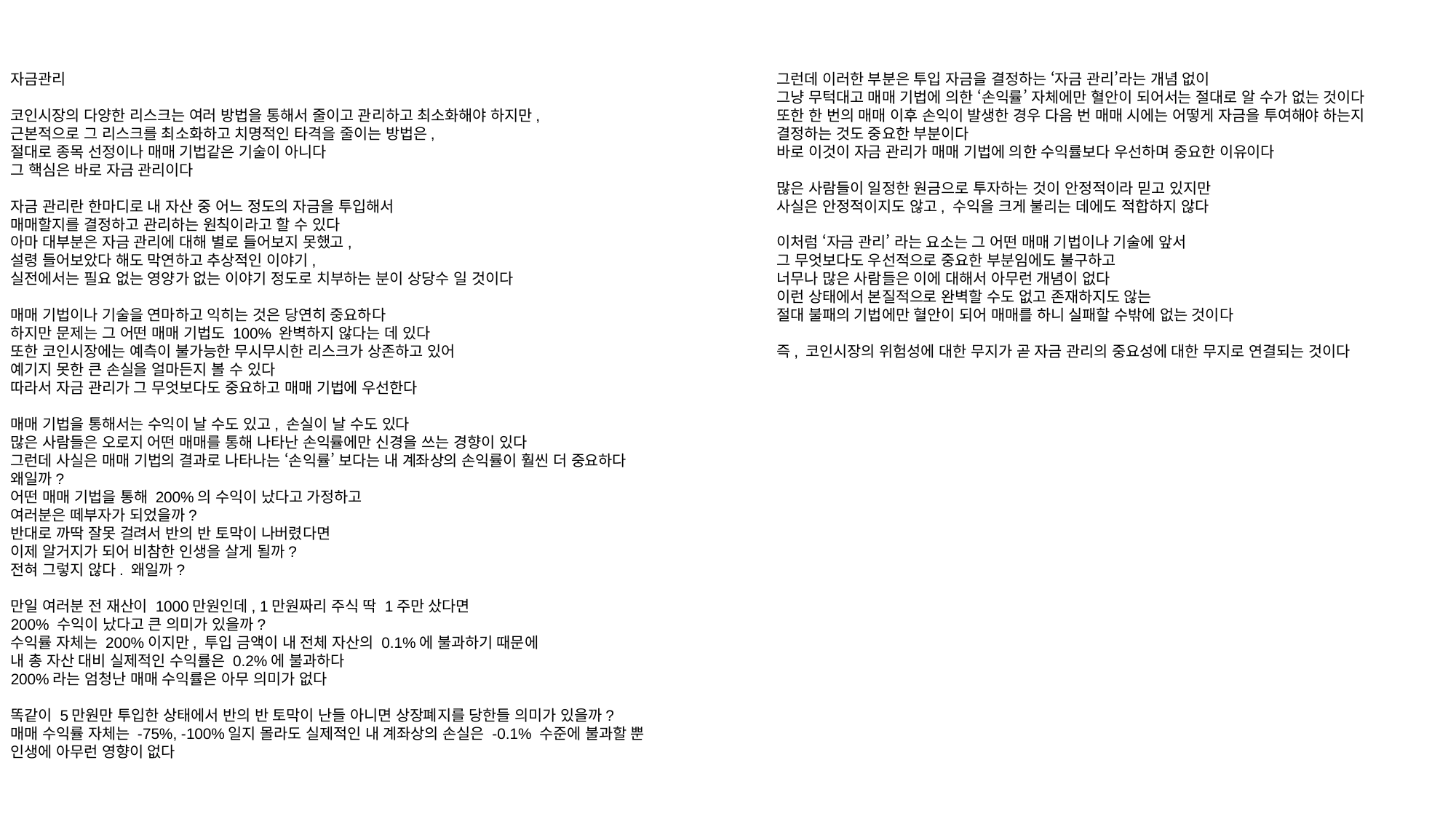

자금관리

코인시장의 다양한 리스크는 여러 방법을 통해서 줄이고 관리하고 최소화해야 하지만,
근본적으로 그 리스크를 최소화하고 치명적인 타격을 줄이는 방법은,
절대로 종목 선정이나 매매 기법같은 기술이 아니다
그 핵심은 바로 자금 관리이다

자금 관리란 한마디로 내 자산 중 어느 정도의 자금을 투입해서
매매할지를 결정하고 관리하는 원칙이라고 할 수 있다
아마 대부분은 자금 관리에 대해 별로 들어보지 못했고,
설령 들어보았다 해도 막연하고 추상적인 이야기,
실전에서는 필요 없는 영양가 없는 이야기 정도로 치부하는 분이 상당수 일 것이다

매매 기법이나 기술을 연마하고 익히는 것은 당연히 중요하다
하지만 문제는 그 어떤 매매 기법도 100% 완벽하지 않다는 데 있다
또한 코인시장에는 예측이 불가능한 무시무시한 리스크가 상존하고 있어
예기지 못한 큰 손실을 얼마든지 볼 수 있다
따라서 자금 관리가 그 무엇보다도 중요하고 매매 기법에 우선한다

매매 기법을 통해서는 수익이 날 수도 있고, 손실이 날 수도 있다
많은 사람들은 오로지 어떤 매매를 통해 나타난 손익률에만 신경을 쓰는 경향이 있다
그런데 사실은 매매 기법의 결과로 나타나는 ‘손익률’ 보다는 내 계좌상의 손익률이 훨씬 더 중요하다
왜일까?
어떤 매매 기법을 통해 200%의 수익이 났다고 가정하고
여러분은 떼부자가 되었을까?
반대로 까딱 잘못 걸려서 반의 반 토막이 나버렸다면
이제 알거지가 되어 비참한 인생을 살게 될까?
전혀 그렇지 않다. 왜일까?

만일 여러분 전 재산이 1000만원인데, 1만원짜리 주식 딱 1주만 샀다면
200% 수익이 났다고 큰 의미가 있을까?
수익률 자체는 200%이지만, 투입 금액이 내 전체 자산의 0.1%에 불과하기 때문에
내 총 자산 대비 실제적인 수익률은 0.2%에 불과하다
200%라는 엄청난 매매 수익률은 아무 의미가 없다

똑같이 5만원만 투입한 상태에서 반의 반 토막이 난들 아니면 상장폐지를 당한들 의미가 있을까?
매매 수익률 자체는 -75%, -100%일지 몰라도 실제적인 내 계좌상의 손실은 -0.1% 수준에 불과할 뿐
인생에 아무런 영향이 없다
그런데 이러한 부분은 투입 자금을 결정하는 ‘자금 관리’라는 개념 없이
그냥 무턱대고 매매 기법에 의한 ‘손익률’ 자체에만 혈안이 되어서는 절대로 알 수가 없는 것이다
또한 한 번의 매매 이후 손익이 발생한 경우 다음 번 매매 시에는 어떻게 자금을 투여해야 하는지
결정하는 것도 중요한 부분이다
바로 이것이 자금 관리가 매매 기법에 의한 수익률보다 우선하며 중요한 이유이다

많은 사람들이 일정한 원금으로 투자하는 것이 안정적이라 믿고 있지만
사실은 안정적이지도 않고, 수익을 크게 불리는 데에도 적합하지 않다

이처럼 ‘자금 관리’ 라는 요소는 그 어떤 매매 기법이나 기술에 앞서
그 무엇보다도 우선적으로 중요한 부분임에도 불구하고
너무나 많은 사람들은 이에 대해서 아무런 개념이 없다
이런 상태에서 본질적으로 완벽할 수도 없고 존재하지도 않는
절대 불패의 기법에만 혈안이 되어 매매를 하니 실패할 수밖에 없는 것이다

즉, 코인시장의 위험성에 대한 무지가 곧 자금 관리의 중요성에 대한 무지로 연결되는 것이다